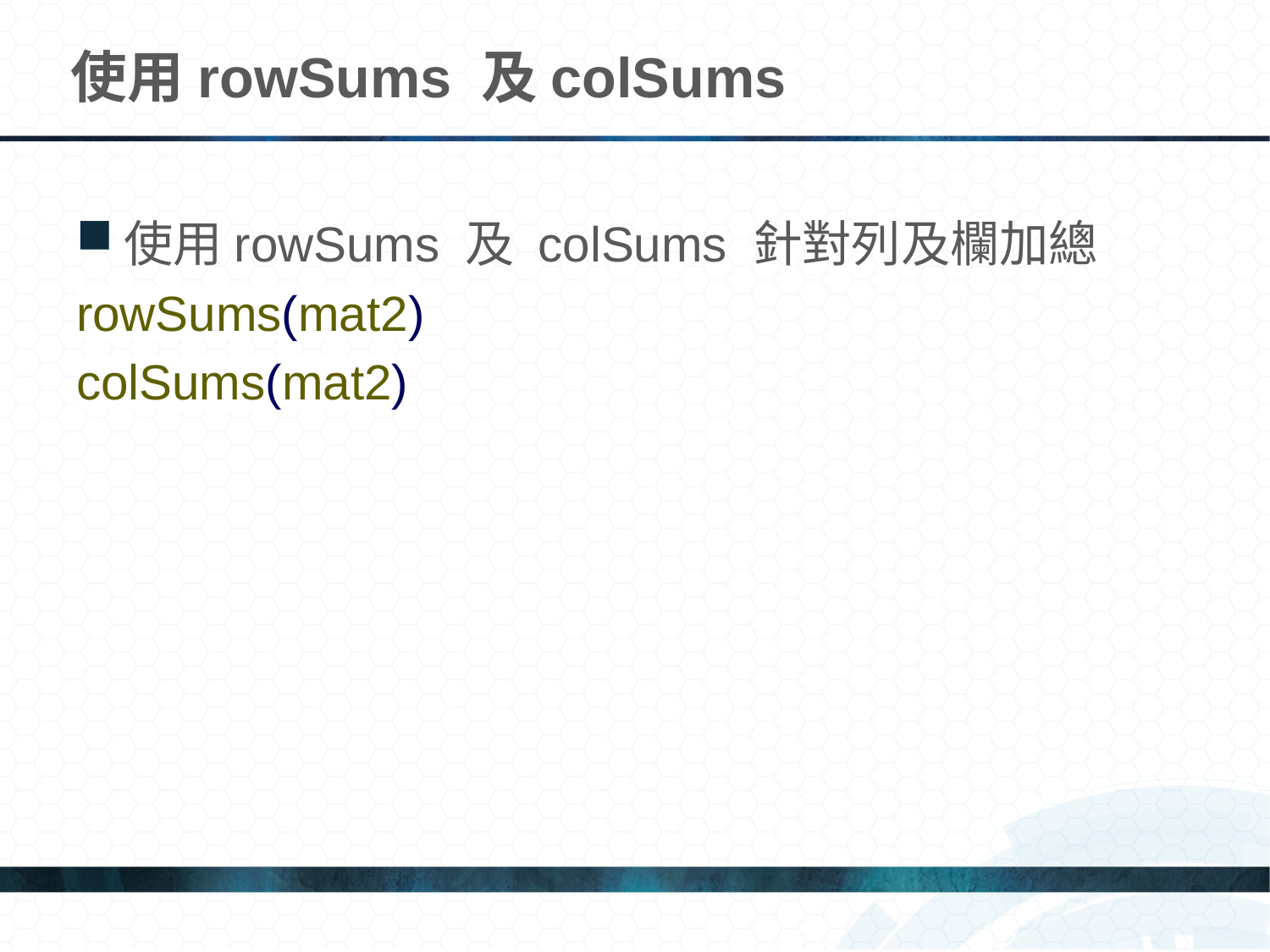

# 使用rowSums 及colSums
使用rowSums 及 colSums 針對列及欄加總
rowSums(mat2)
colSums(mat2)